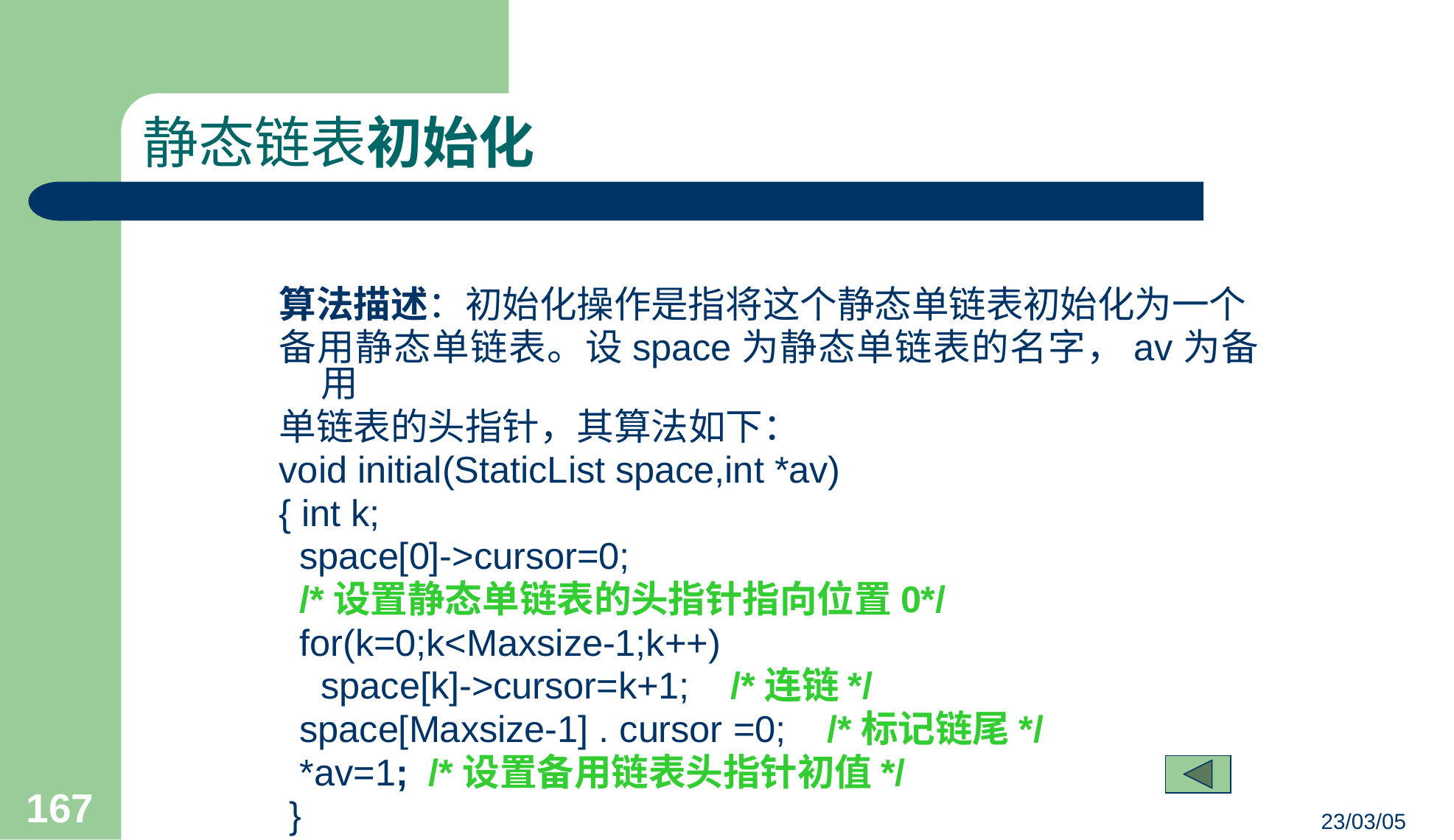

# 静态链表初始化
算法描述：初始化操作是指将这个静态单链表初始化为一个
备用静态单链表。设space为静态单链表的名字，av为备用
单链表的头指针，其算法如下：
void initial(StaticList space,int *av)
{ int k;
  space[0]->cursor=0;
  /*设置静态单链表的头指针指向位置0*/
  for(k=0;k<Maxsize-1;k++)
  	space[k]->cursor=k+1;    /*连链*/
  space[Maxsize-1] . cursor =0;    /*标记链尾*/
  *av=1;  /*设置备用链表头指针初值*/
 }

167
23/03/05